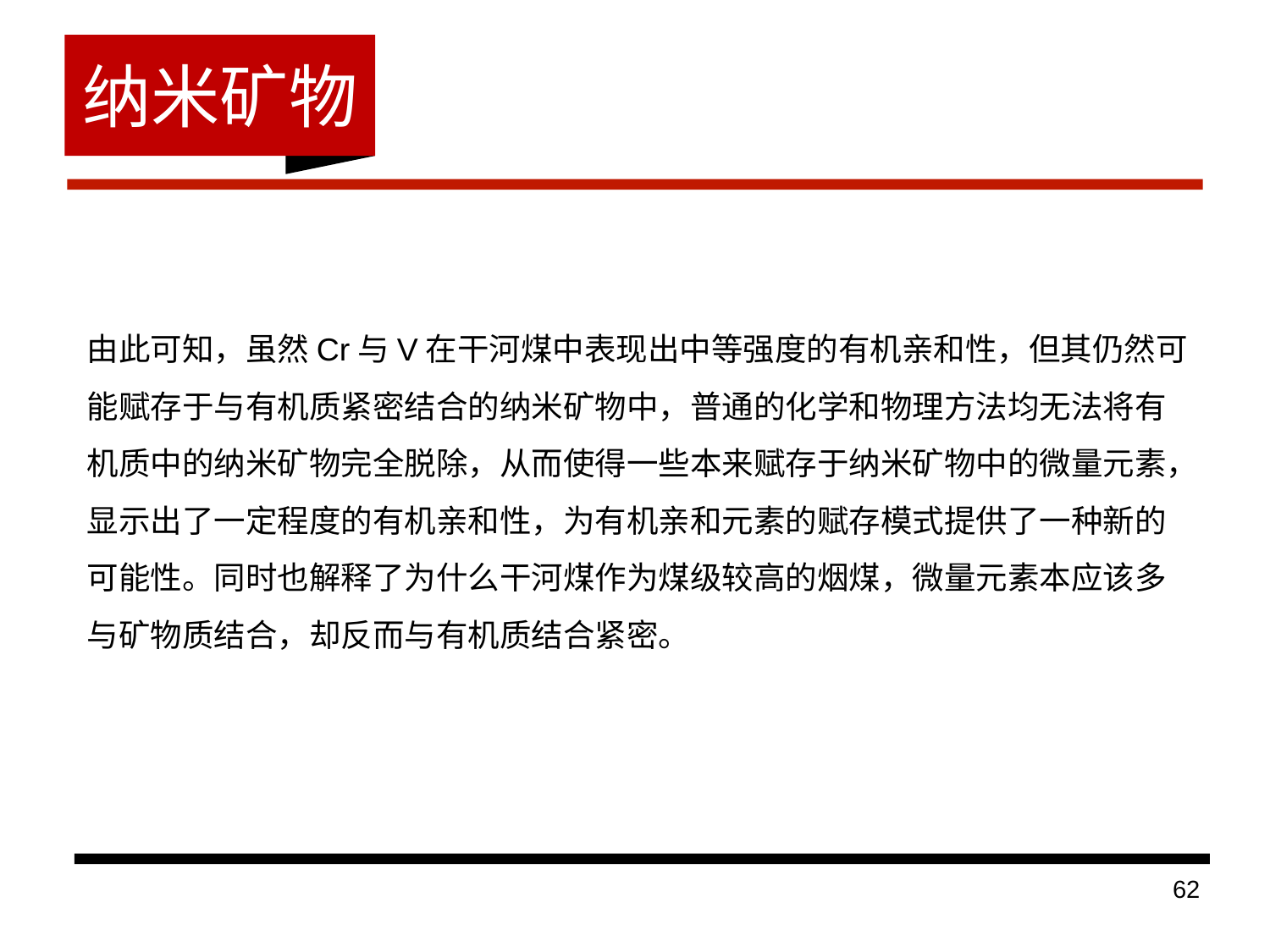

纳米矿物

由此可知，虽然Cr与V在干河煤中表现出中等强度的有机亲和性，但其仍然可能赋存于与有机质紧密结合的纳米矿物中，普通的化学和物理方法均无法将有机质中的纳米矿物完全脱除，从而使得一些本来赋存于纳米矿物中的微量元素，显示出了一定程度的有机亲和性，为有机亲和元素的赋存模式提供了一种新的可能性。同时也解释了为什么干河煤作为煤级较高的烟煤，微量元素本应该多与矿物质结合，却反而与有机质结合紧密。

62